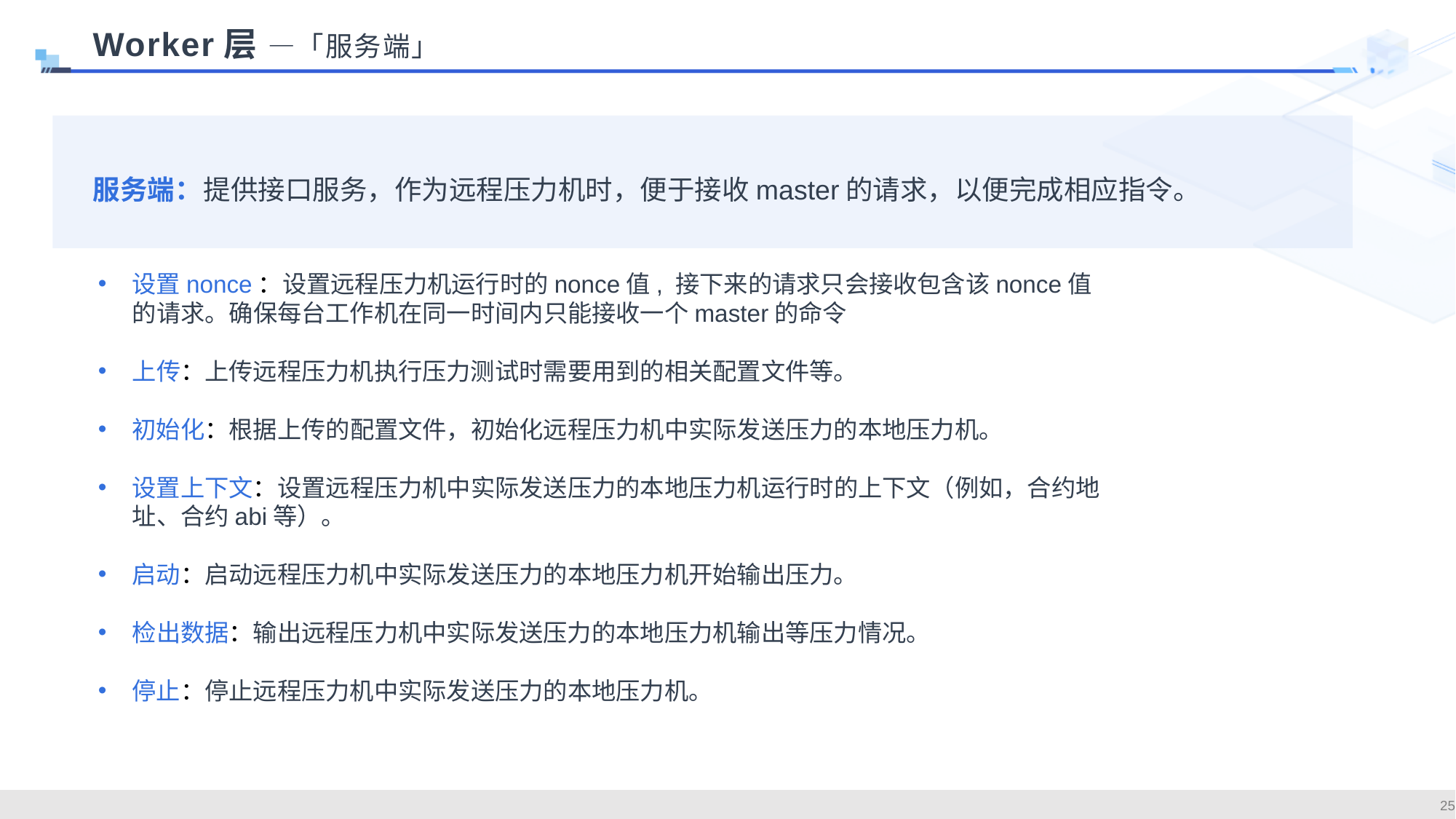

Worker层 —「服务端」

服务端：
提供接口服务，作为远程压力机时，便于接收master的请求，以便完成相应指令。
设置nonce：设置远程压力机运行时的nonce值, 接下来的请求只会接收包含该nonce值的请求。确保每台工作机在同一时间内只能接收一个master的命令

上传：上传远程压力机执行压力测试时需要用到的相关配置文件等。

初始化：根据上传的配置文件，初始化远程压力机中实际发送压力的本地压力机。

设置上下文：设置远程压力机中实际发送压力的本地压力机运行时的上下文（例如，合约地址、合约abi等）。

启动：启动远程压力机中实际发送压力的本地压力机开始输出压力。

检出数据：输出远程压力机中实际发送压力的本地压力机输出等压力情况。

停止：停止远程压力机中实际发送压力的本地压力机。